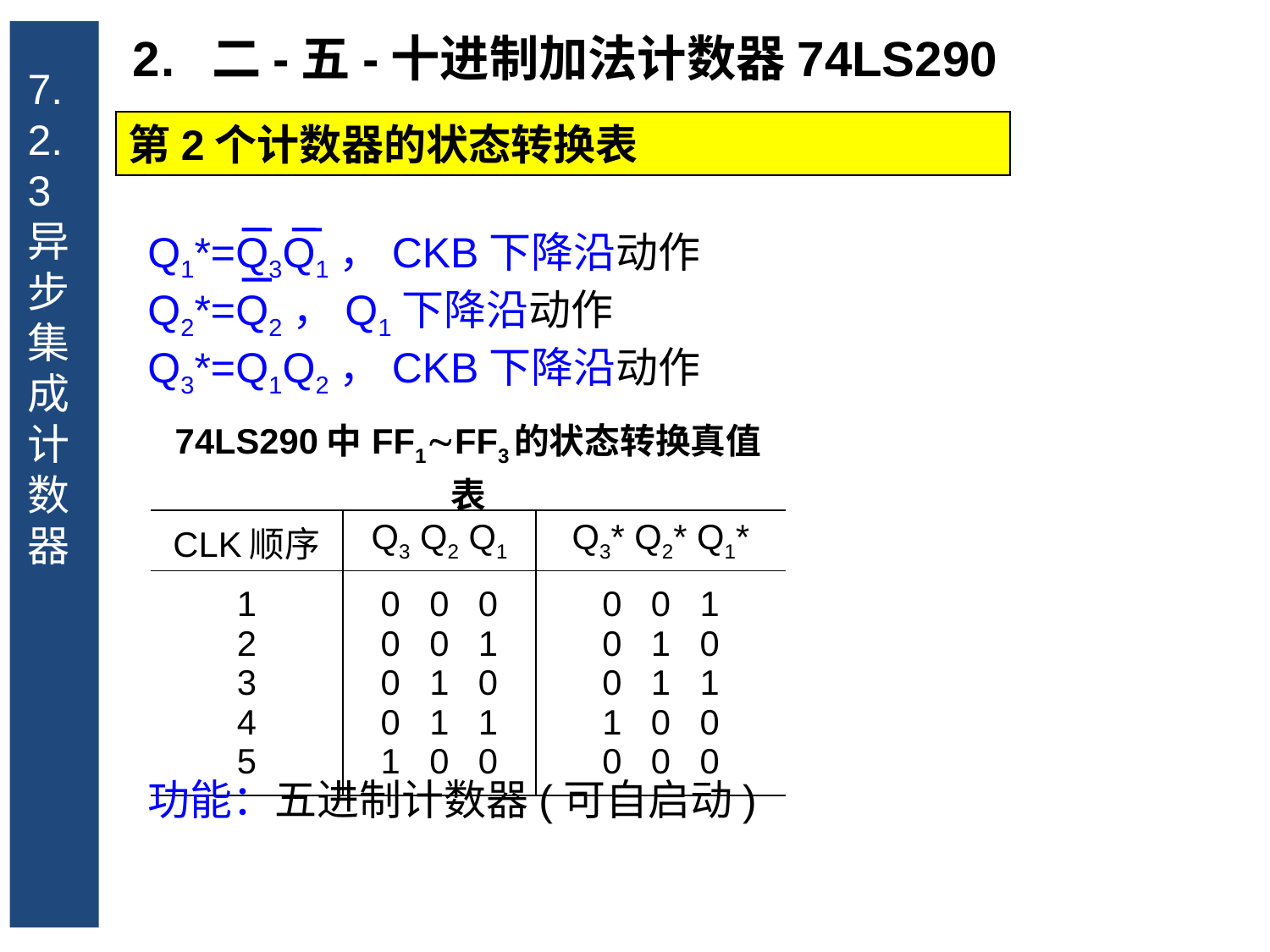

7.2.3  异步集成计数器
二-五-十进制加法计数器74LS290
第2个计数器的状态转换表

Q1*=Q3Q1，CKB下降沿动作
Q2*=Q2，Q1下降沿动作
Q3*=Q1Q2，CKB下降沿动作

| 74LS290中FF1∼FF3的状态转换真值表 |  |  |
| --- | --- | --- |
| CLK顺序 | Q3 Q2 Q1 | Q3\* Q2\* Q1\* |
| 1 2 3 4 5 | 0 0 0 0 0 1 0 1 0 0 1 1 1 0 0 | 0 0 1 0 1 0 0 1 1 1 0 0 0 0 0 |
功能：五进制计数器(可自启动)